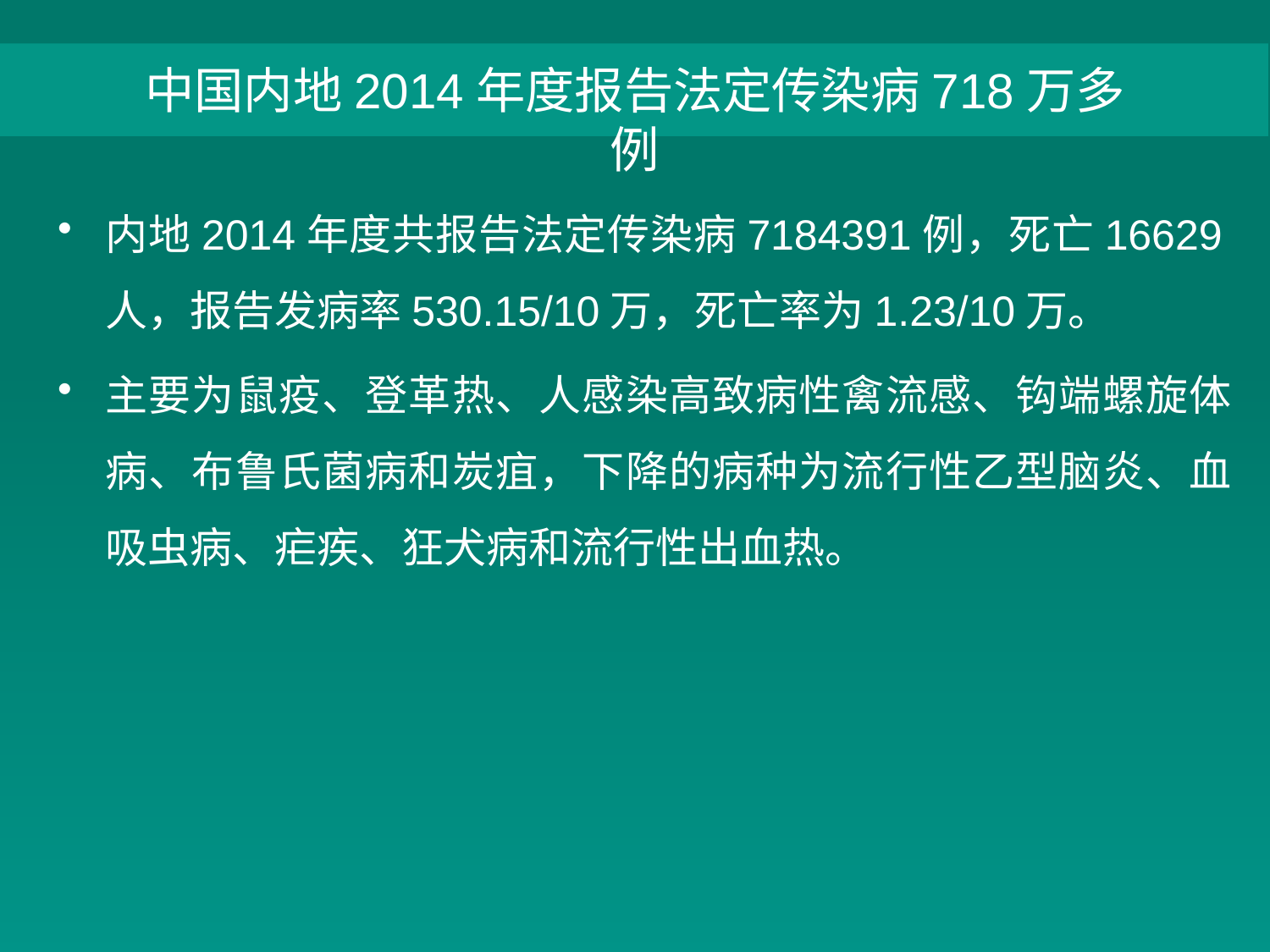

中国内地2014年度报告法定传染病718万多例
内地2014年度共报告法定传染病7184391例，死亡16629人，报告发病率530.15/10万，死亡率为1.23/10万。
主要为鼠疫、登革热、人感染高致病性禽流感、钩端螺旋体病、布鲁氏菌病和炭疽，下降的病种为流行性乙型脑炎、血吸虫病、疟疾、狂犬病和流行性出血热。